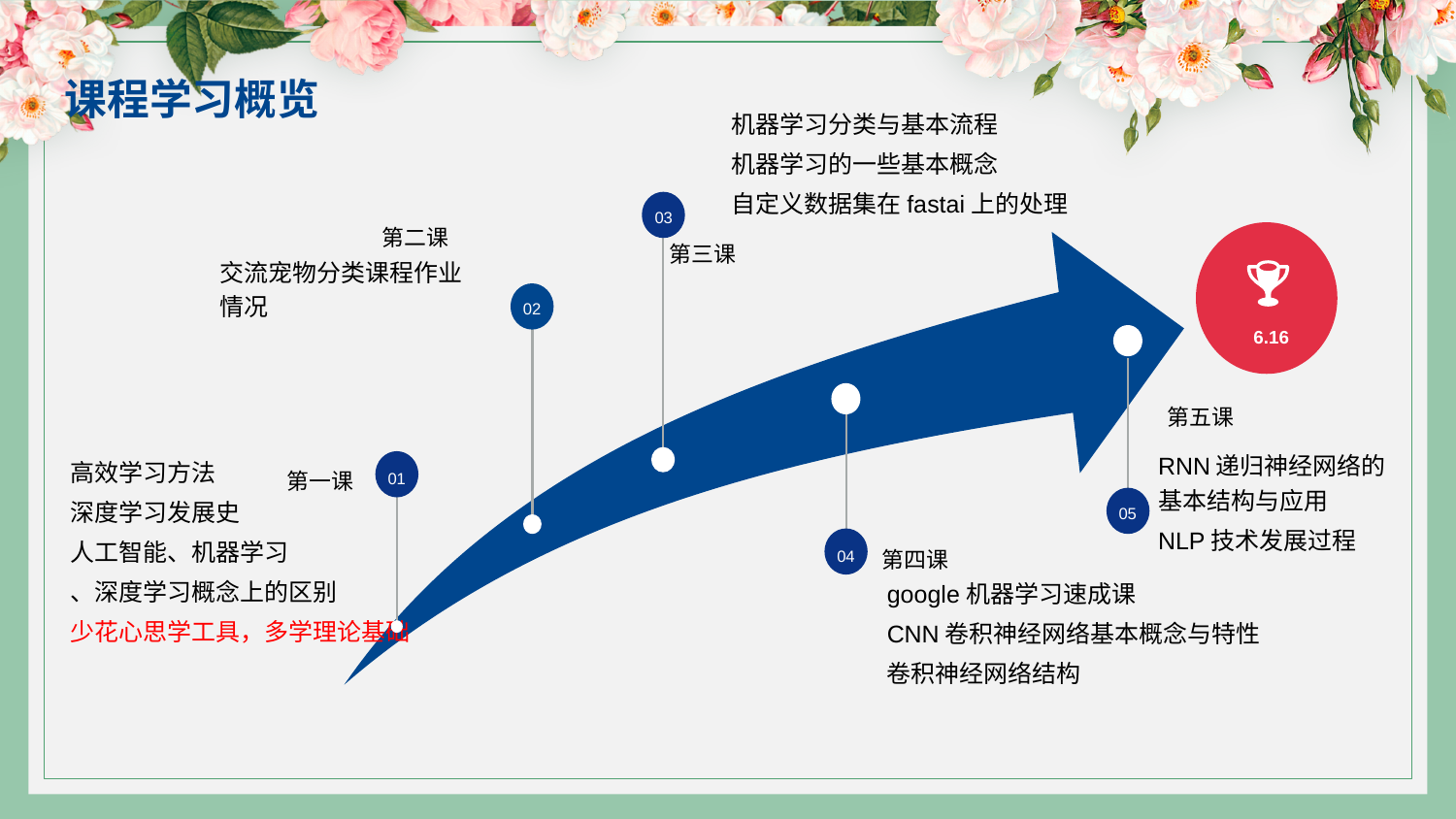

课程学习概览
机器学习分类与基本流程
机器学习的一些基本概念
自定义数据集在fastai上的处理

03

02

6.16

高效学习方法
深度学习发展史
人工智能、机器学习
、深度学习概念上的区别
少花心思学工具，多学理论基础
01
第一课

04

第二课
第三课
交流宠物分类课程作业情况

第五课
RNN递归神经网络的基本结构与应用
NLP技术发展过程

05

第四课
google机器学习速成课
CNN卷积神经网络基本概念与特性
卷积神经网络结构